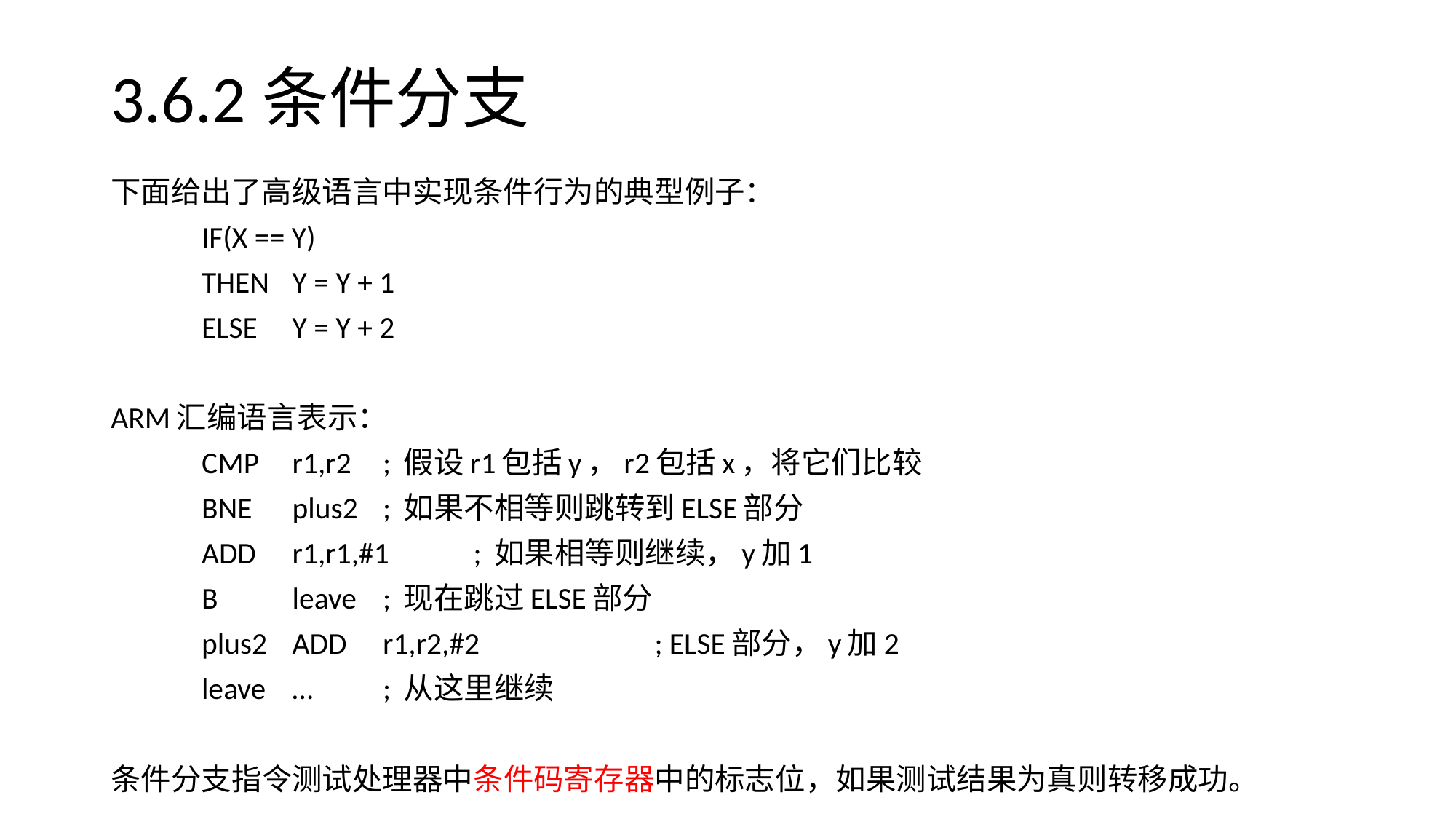

# 3.6.2条件分支
下面给出了高级语言中实现条件行为的典型例子：
		IF(X == Y)
			THEN	Y = Y + 1
			ELSE	Y = Y + 2

ARM汇编语言表示：
		CMP 	r1,r2		; 假设r1包括y，r2包括x，将它们比较
		BNE 	plus2		; 如果不相等则跳转到ELSE部分
		ADD	r1,r1,#1		; 如果相等则继续，y加1
		B	leave		; 现在跳过ELSE部分
	plus2   	ADD	r1,r2,#2		; ELSE部分，y加2
	leave	…			; 从这里继续

条件分支指令测试处理器中条件码寄存器中的标志位，如果测试结果为真则转移成功。